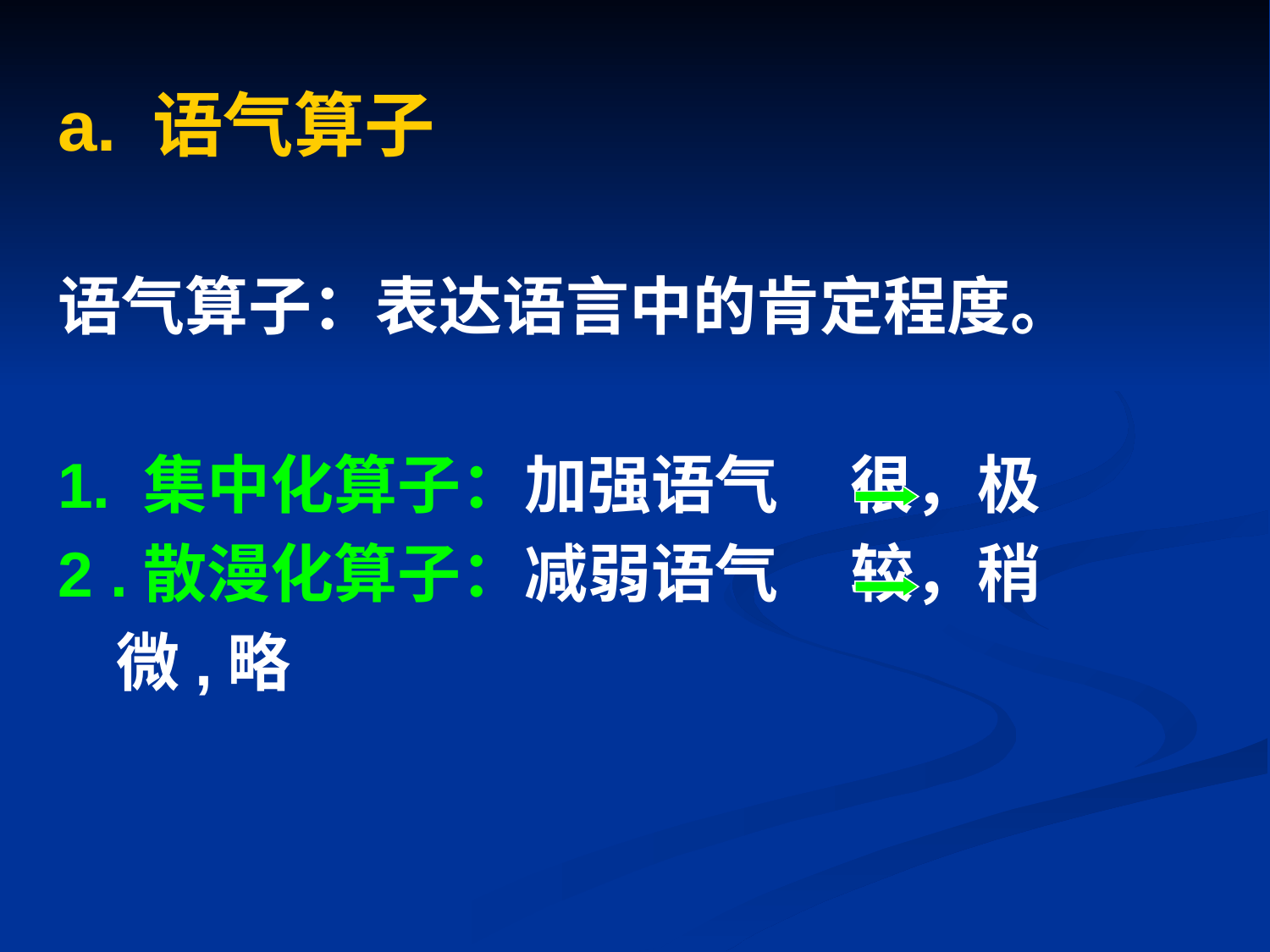

a. 语气算子

语气算子：表达语言中的肯定程度。

1. 集中化算子：加强语气     很，极
2 .散漫化算子：减弱语气     较，稍
   微,略